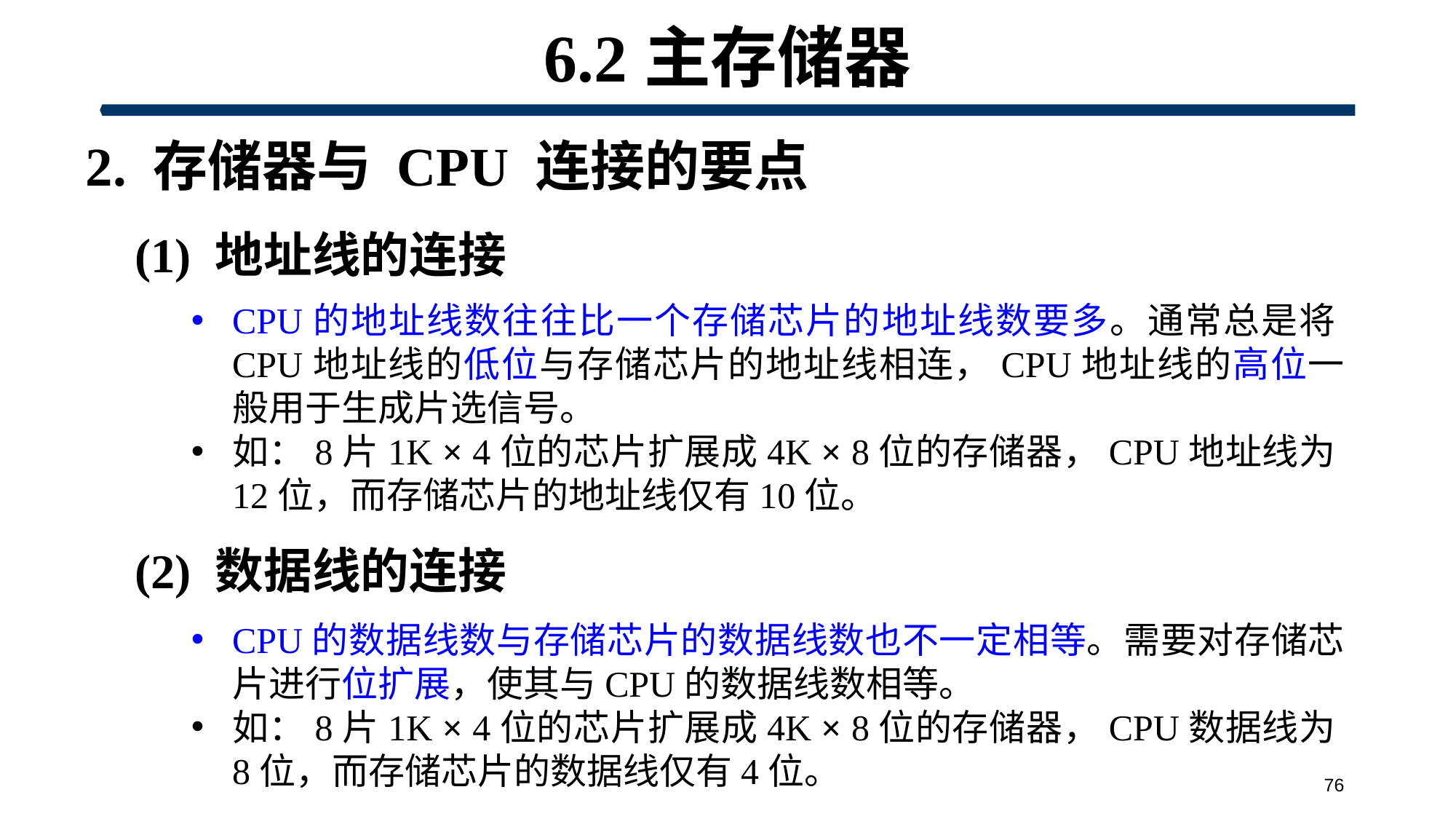

# 6.2主存储器
 2. 存储器与 CPU 连接的要点
(1) 地址线的连接
CPU的地址线数往往比一个存储芯片的地址线数要多。通常总是将CPU地址线的低位与存储芯片的地址线相连，CPU地址线的高位一般用于生成片选信号。
如：8片1K × 4位的芯片扩展成4K × 8位的存储器，CPU地址线为12位，而存储芯片的地址线仅有10位。
(2) 数据线的连接
CPU的数据线数与存储芯片的数据线数也不一定相等。需要对存储芯片进行位扩展，使其与CPU的数据线数相等。
如：8片1K × 4位的芯片扩展成4K × 8位的存储器，CPU数据线为8位，而存储芯片的数据线仅有4位。
76